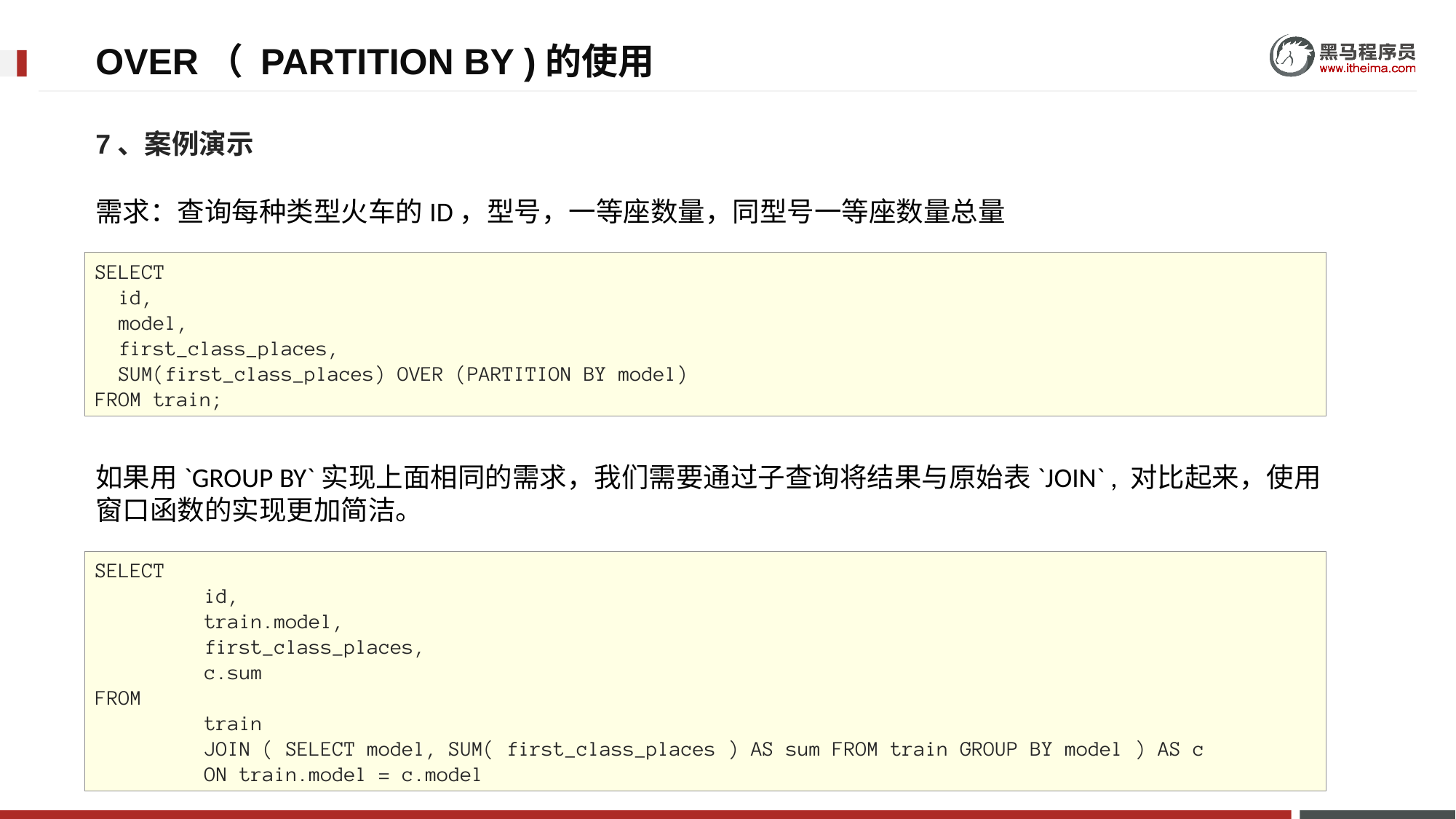

# OVER（ PARTITION BY )的使用
7、案例演示
需求：查询每种类型火车的ID，型号，一等座数量，同型号一等座数量总量
SELECT
  id,
  model,
  first_class_places,
  SUM(first_class_places) OVER (PARTITION BY model)
FROM train;
如果用`GROUP BY`实现上面相同的需求，我们需要通过子查询将结果与原始表`JOIN` , 对比起来，使用窗口函数的实现更加简洁。
SELECT
	id,
	train.model,
	first_class_places,
	c.sum
FROM
	train
	JOIN ( SELECT model, SUM( first_class_places ) AS sum FROM train GROUP BY model ) AS c
	ON train.model = c.model